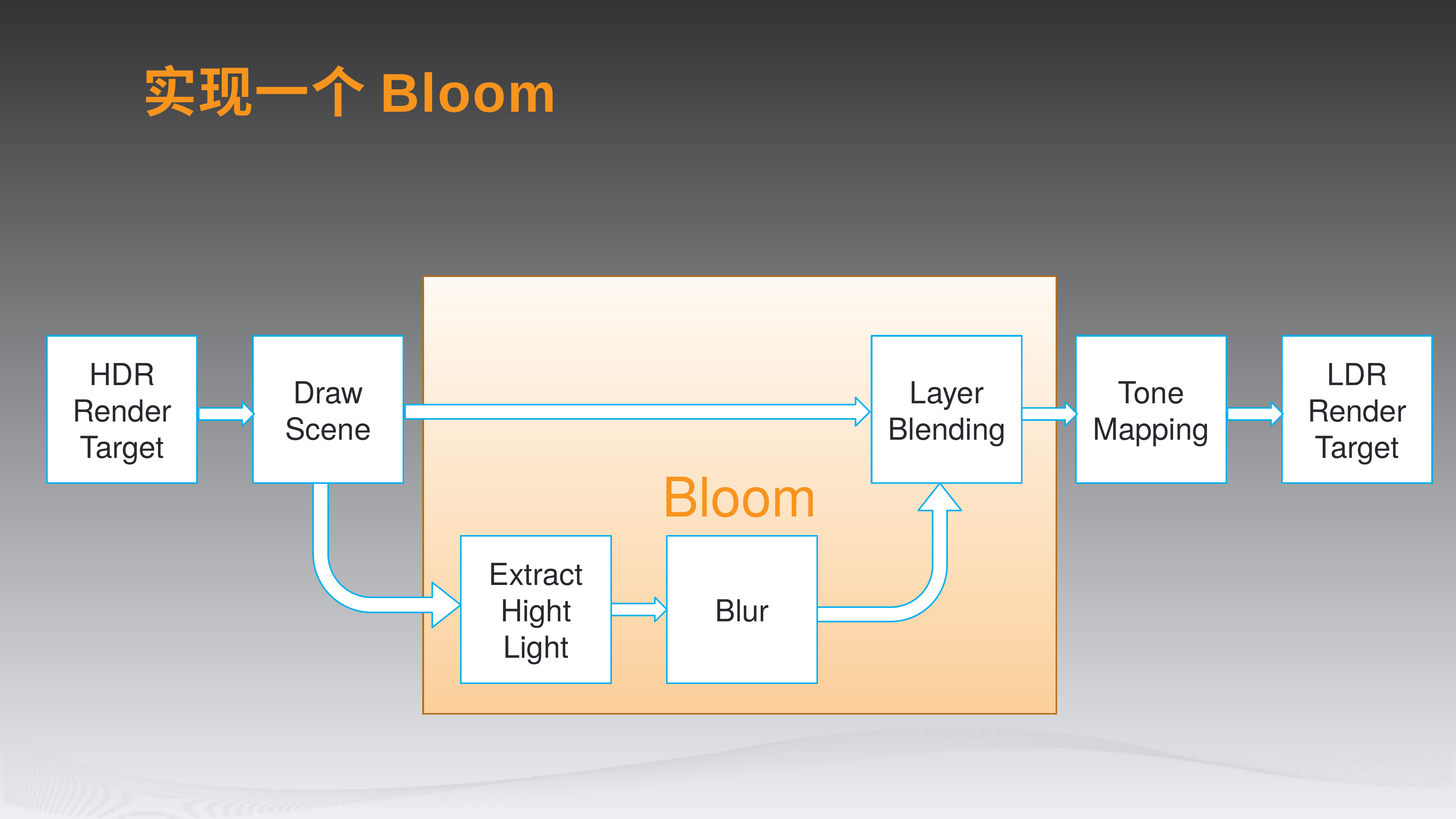

实现一个Bloom
Bloom
HDR
Render
Target
Draw
Scene
Layer Blending
Tone
Mapping
LDR
Render
Target

Extract
Hight
Light
Blur